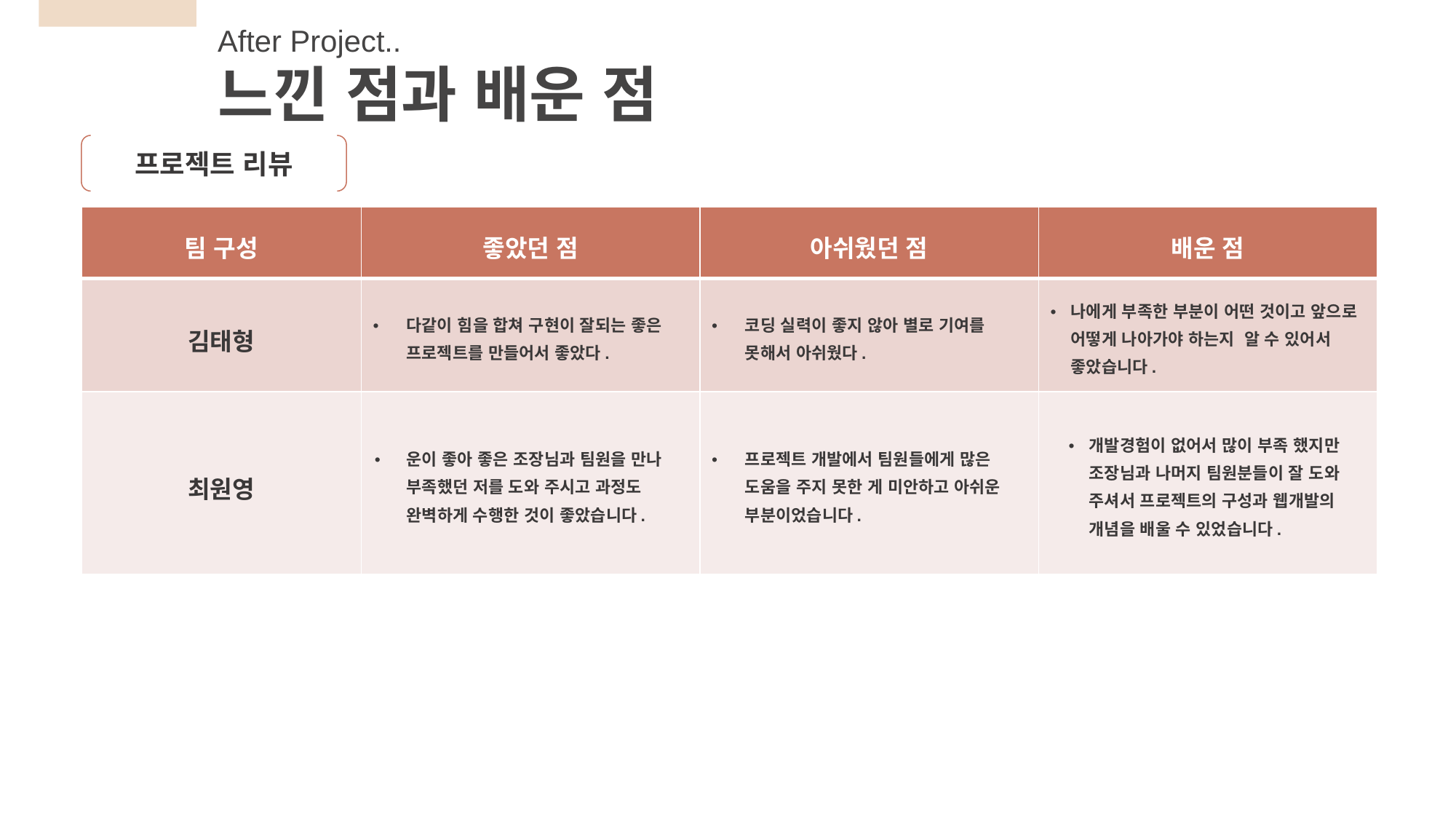

After Project..
느낀 점과 배운 점
프로젝트 리뷰
| 팀 구성 | 좋았던 점 | 아쉬웠던 점 | 배운 점 |
| --- | --- | --- | --- |
| 김태형 | 다같이 힘을 합쳐 구현이 잘되는 좋은 프로젝트를 만들어서 좋았다. | 코딩 실력이 좋지 않아 별로 기여를 못해서 아쉬웠다. | 나에게 부족한 부분이 어떤 것이고 앞으로 어떻게 나아가야 하는지 알 수 있어서 좋았습니다. |
| 최원영 | 운이 좋아 좋은 조장님과 팀원을 만나 부족했던 저를 도와 주시고 과정도 완벽하게 수행한 것이 좋았습니다. | 프로젝트 개발에서 팀원들에게 많은 도움을 주지 못한 게 미안하고 아쉬운 부분이었습니다. | 개발경험이 없어서 많이 부족 했지만 조장님과 나머지 팀원분들이 잘 도와 주셔서 프로젝트의 구성과 웹개발의 개념을 배울 수 있었습니다. |